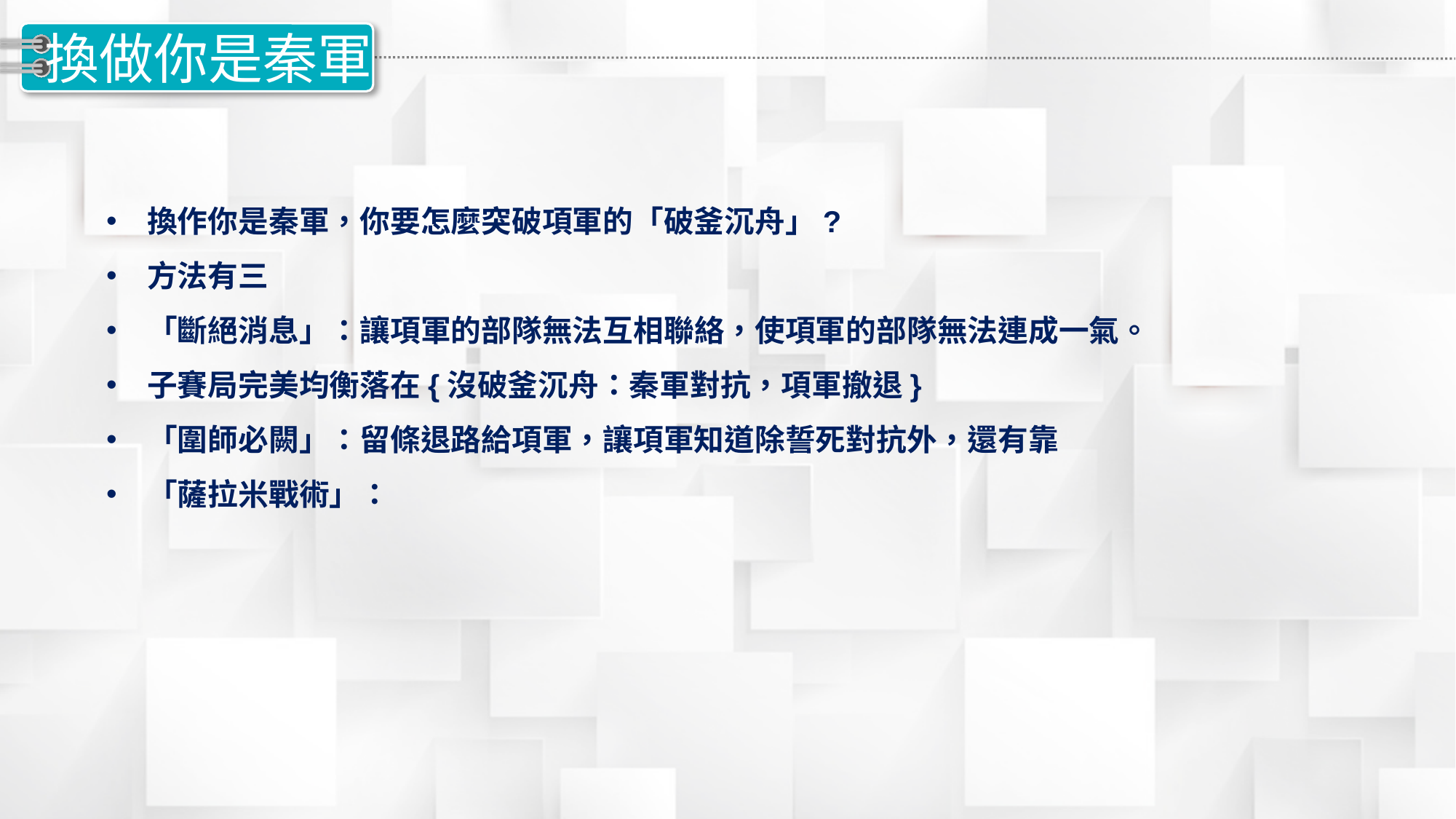

10
# 換做你是秦軍
換作你是秦軍，你要怎麼突破項軍的「破釜沉舟」?
方法有三
「斷絕消息」：讓項軍的部隊無法互相聯絡，使項軍的部隊無法連成一氣。
子賽局完美均衡落在{沒破釜沉舟：秦軍對抗，項軍撤退}
「圍師必闕」：留條退路給項軍，讓項軍知道除誓死對抗外，還有靠
「薩拉米戰術」：